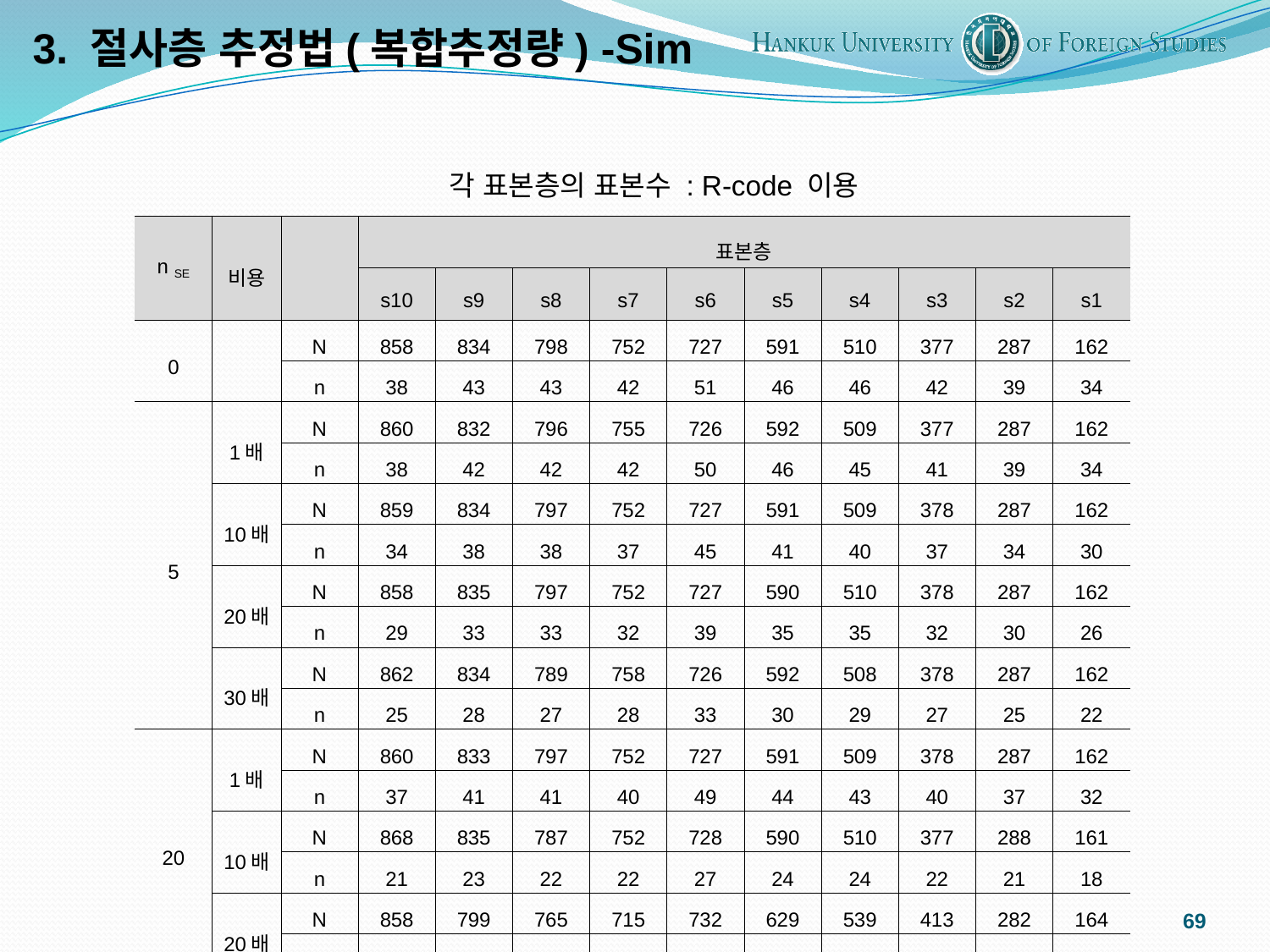

3. 절사층 추정법(복합추정량) -Sim
각 표본층의 표본수 : R-code 이용
| n SE | 비용 |  | 표본층 |  |  |  |  |  |  |  |  |  |
| --- | --- | --- | --- | --- | --- | --- | --- | --- | --- | --- | --- | --- |
|  |  |  | s10 | s9 | s8 | s7 | s6 | s5 | s4 | s3 | s2 | s1 |
| 0 |  | N | 858 | 834 | 798 | 752 | 727 | 591 | 510 | 377 | 287 | 162 |
|  |  | n | 38 | 43 | 43 | 42 | 51 | 46 | 46 | 42 | 39 | 34 |
| 5 | 1배 | N | 860 | 832 | 796 | 755 | 726 | 592 | 509 | 377 | 287 | 162 |
|  |  | n | 38 | 42 | 42 | 42 | 50 | 46 | 45 | 41 | 39 | 34 |
|  | 10배 | N | 859 | 834 | 797 | 752 | 727 | 591 | 509 | 378 | 287 | 162 |
|  |  | n | 34 | 38 | 38 | 37 | 45 | 41 | 40 | 37 | 34 | 30 |
|  | 20배 | N | 858 | 835 | 797 | 752 | 727 | 590 | 510 | 378 | 287 | 162 |
|  |  | n | 29 | 33 | 33 | 32 | 39 | 35 | 35 | 32 | 30 | 26 |
|  | 30배 | N | 862 | 834 | 789 | 758 | 726 | 592 | 508 | 378 | 287 | 162 |
|  |  | n | 25 | 28 | 27 | 28 | 33 | 30 | 29 | 27 | 25 | 22 |
| 20 | 1배 | N | 860 | 833 | 797 | 752 | 727 | 591 | 509 | 378 | 287 | 162 |
|  |  | n | 37 | 41 | 41 | 40 | 49 | 44 | 43 | 40 | 37 | 32 |
|  | 10배 | N | 868 | 835 | 787 | 752 | 728 | 590 | 510 | 377 | 288 | 161 |
|  |  | n | 21 | 23 | 22 | 22 | 27 | 24 | 24 | 22 | 21 | 18 |
|  | 20배 | N | 858 | 799 | 765 | 715 | 732 | 629 | 539 | 413 | 282 | 164 |
|  |  | n | 2 | 2 | 2 | 2 | 3 | 3 | 3 | 3 | 2 | 2 |

69